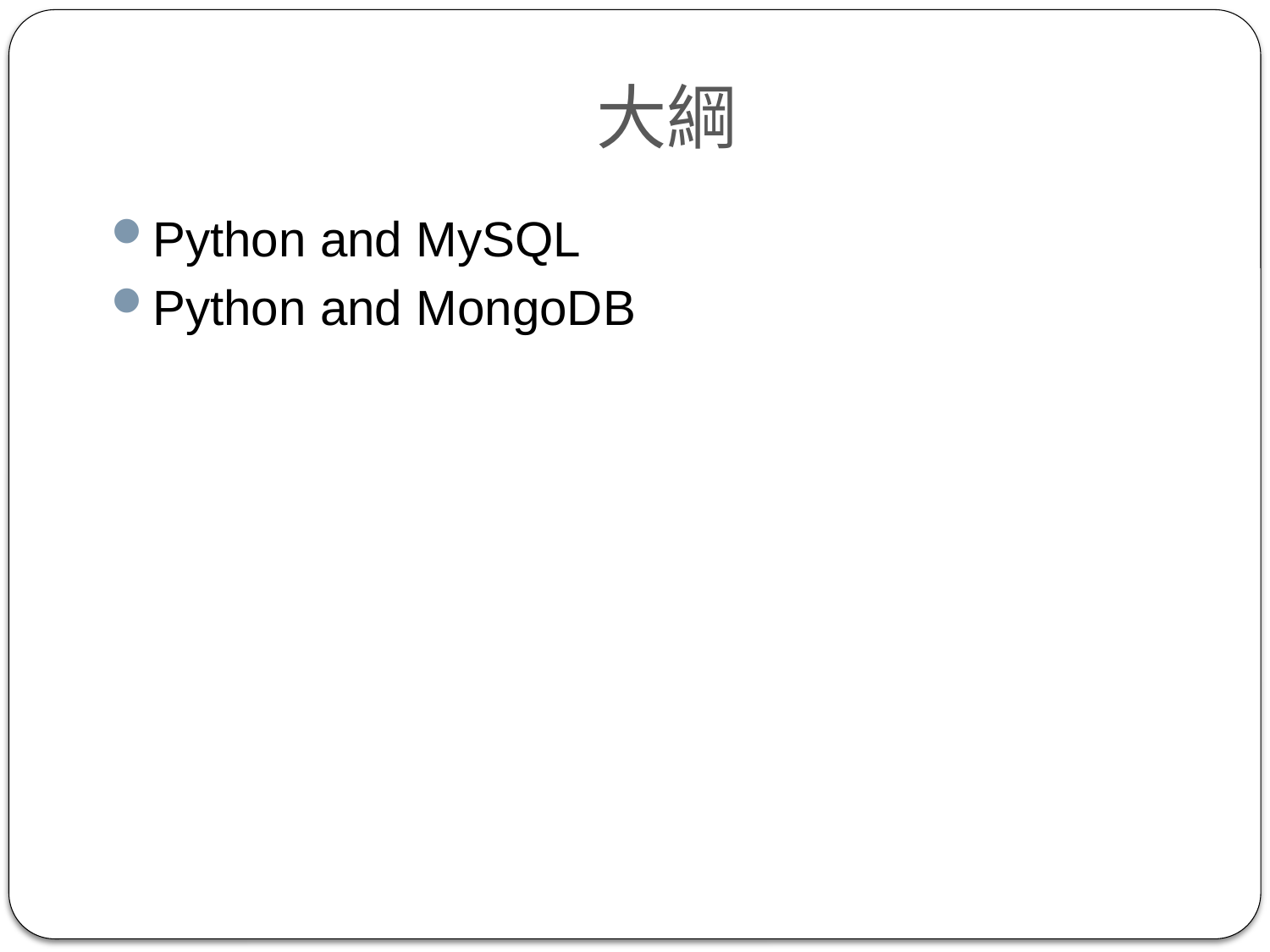

# 大綱
Python and MySQL
Python and MongoDB